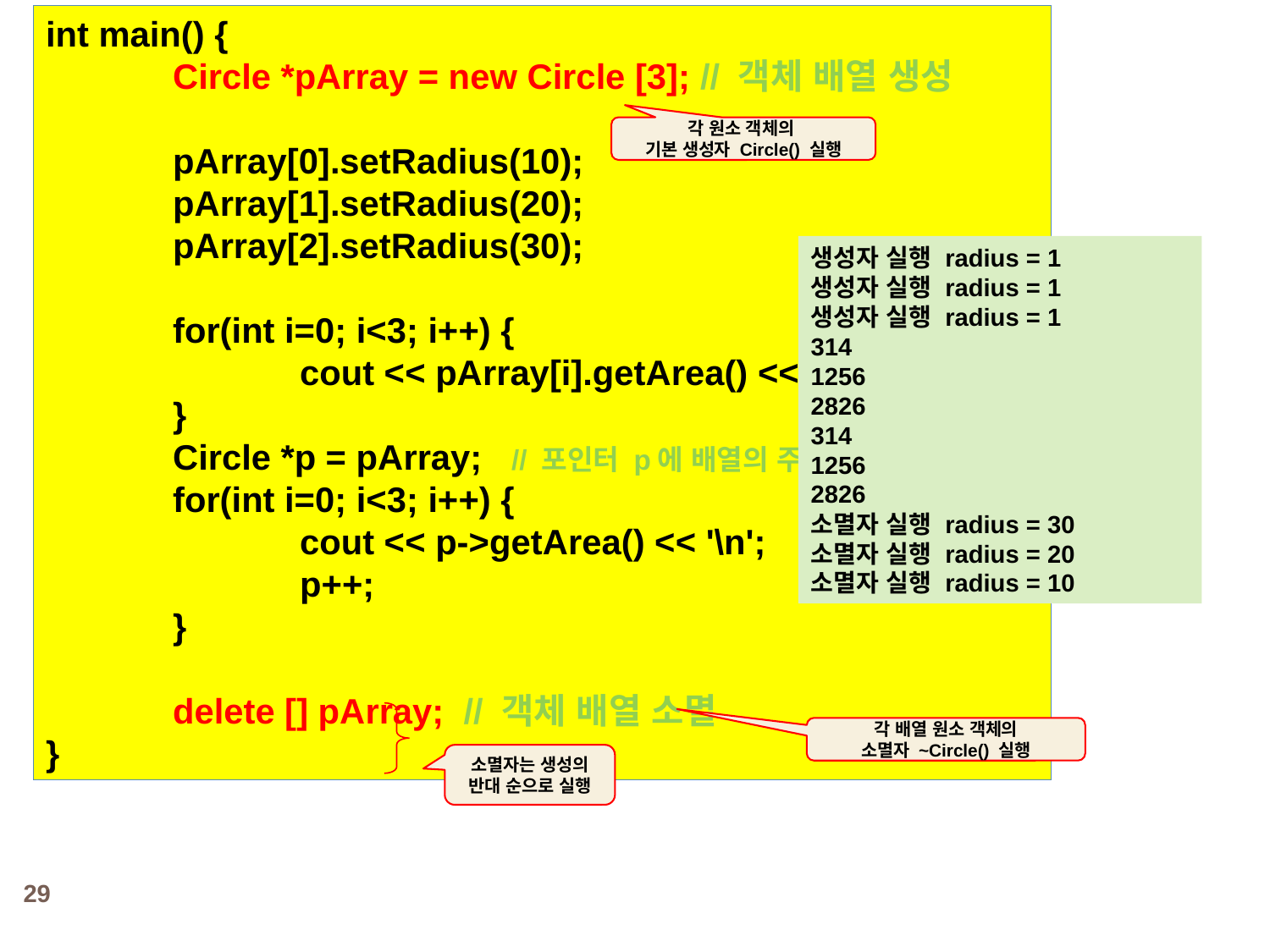

int main() {
	Circle *pArray = new Circle [3]; // 객체 배열 생성

	pArray[0].setRadius(10);
	pArray[1].setRadius(20);
	pArray[2].setRadius(30);

	for(int i=0; i<3; i++) {
		cout << pArray[i].getArea() << '\n';
	}
	Circle *p = pArray;   // 포인터 p에 배열의 주소값으로 설정
	for(int i=0; i<3; i++) {
		cout << p->getArea() << '\n';
		p++;
 	}

	delete [] pArray;  // 객체 배열 소멸
}
예제 4-9 Circle 배열의 동적 생성 및 반환
각 원소 객체의
기본 생성자 Circle() 실행
생성자 실행 radius = 1
생성자 실행 radius = 1
생성자 실행 radius = 1
314
1256
2826
314
1256
2826
소멸자 실행 radius = 30
소멸자 실행 radius = 20
소멸자 실행 radius = 10

각 배열 원소 객체의
소멸자 ~Circle() 실행
소멸자는 생성의
반대 순으로 실행
29